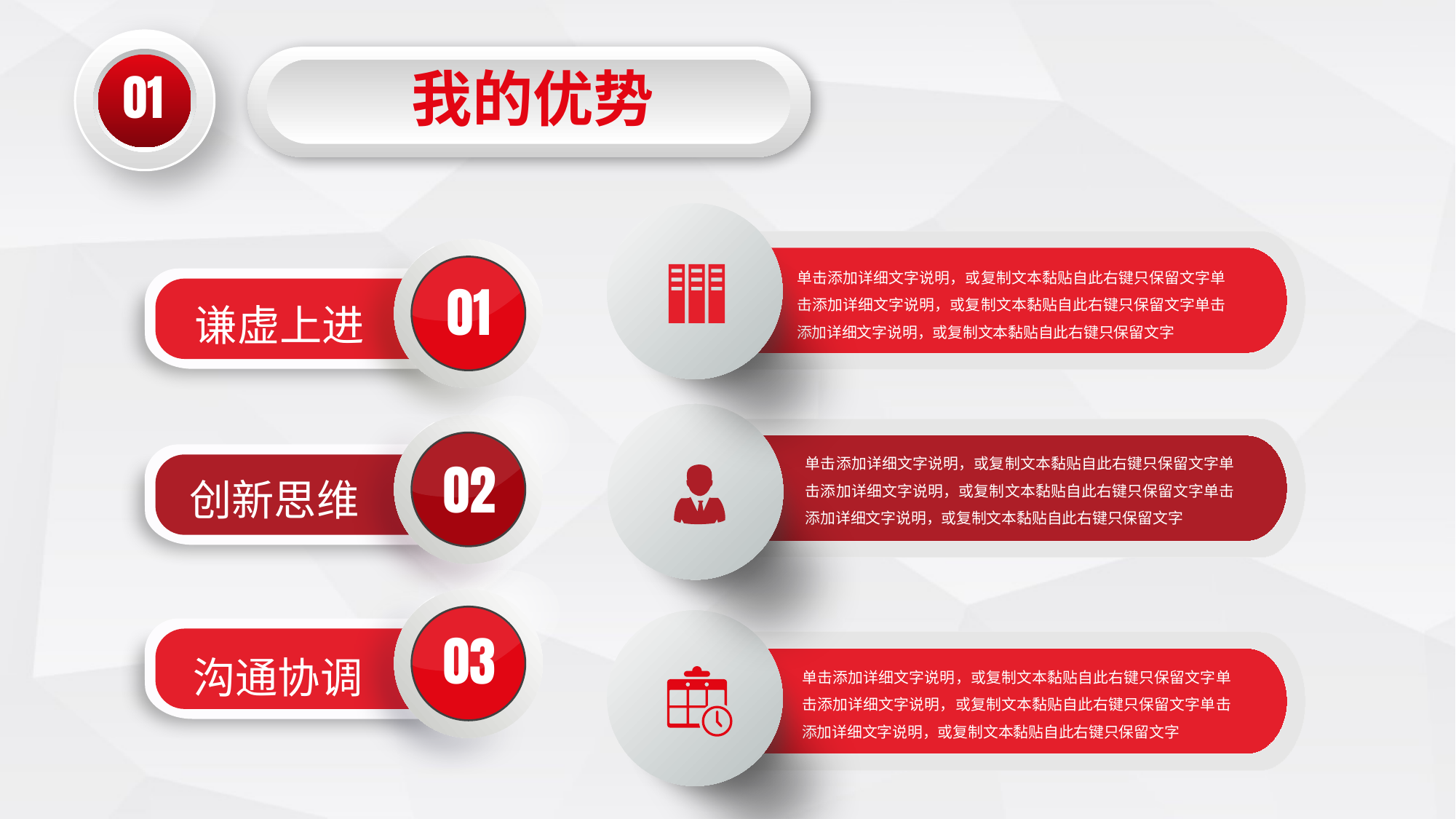

01

我的优势

单击添加详细文字说明，或复制文本黏贴自此右键只保留文字单击添加详细文字说明，或复制文本黏贴自此右键只保留文字单击添加详细文字说明，或复制文本黏贴自此右键只保留文字

01

谦虚上进

02

单击添加详细文字说明，或复制文本黏贴自此右键只保留文字单击添加详细文字说明，或复制文本黏贴自此右键只保留文字单击添加详细文字说明，或复制文本黏贴自此右键只保留文字

创新思维

沟通协调

03

单击添加详细文字说明，或复制文本黏贴自此右键只保留文字单击添加详细文字说明，或复制文本黏贴自此右键只保留文字单击添加详细文字说明，或复制文本黏贴自此右键只保留文字